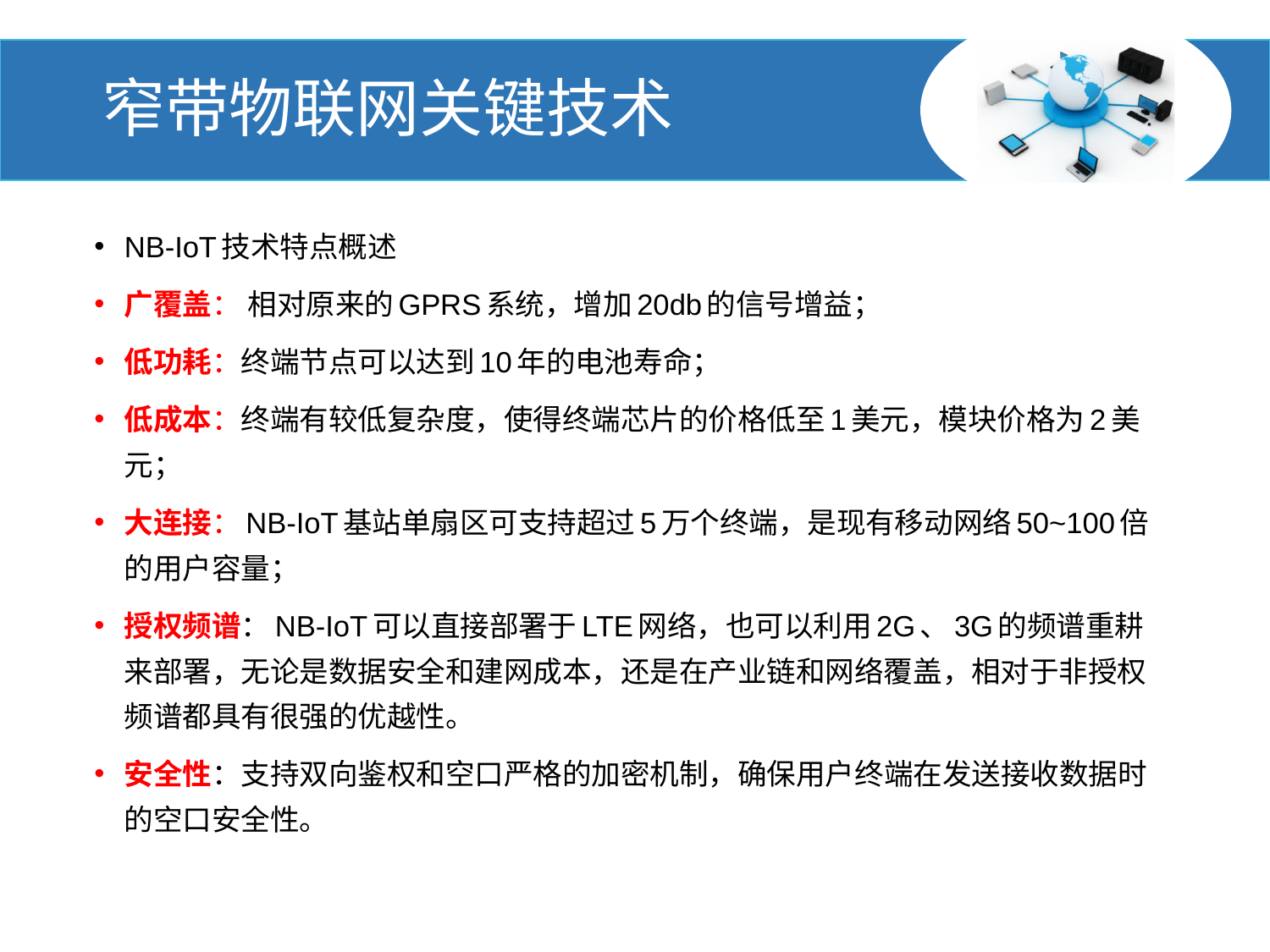

# 窄带物联网关键技术
NB-IoT技术特点概述
广覆盖： 相对原来的GPRS系统，增加20db的信号增益；
低功耗：终端节点可以达到10年的电池寿命；
低成本：终端有较低复杂度，使得终端芯片的价格低至1美元，模块价格为2美元；
大连接：NB-IoT基站单扇区可支持超过5万个终端，是现有移动网络50~100倍的用户容量；
授权频谱：NB-IoT可以直接部署于LTE网络，也可以利用2G、3G的频谱重耕来部署，无论是数据安全和建网成本，还是在产业链和网络覆盖，相对于非授权频谱都具有很强的优越性。
安全性：支持双向鉴权和空口严格的加密机制，确保用户终端在发送接收数据时的空口安全性。